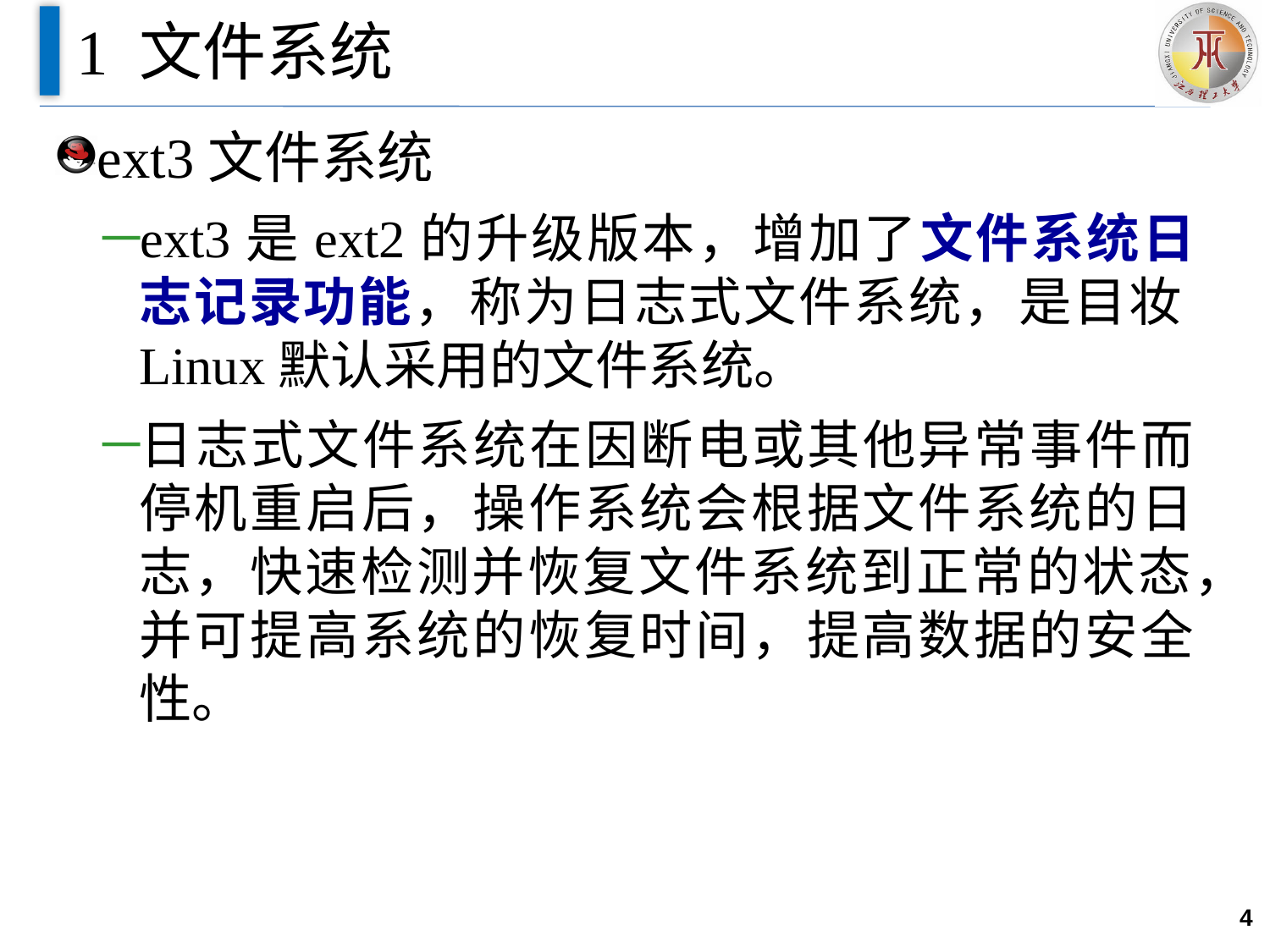

# 1 文件系统
ext3文件系统
ext3是ext2的升级版本，增加了文件系统日志记录功能，称为日志式文件系统，是目妆Linux默认采用的文件系统。
日志式文件系统在因断电或其他异常事件而停机重启后，操作系统会根据文件系统的日志，快速检测并恢复文件系统到正常的状态，并可提高系统的恢复时间，提高数据的安全性。
4